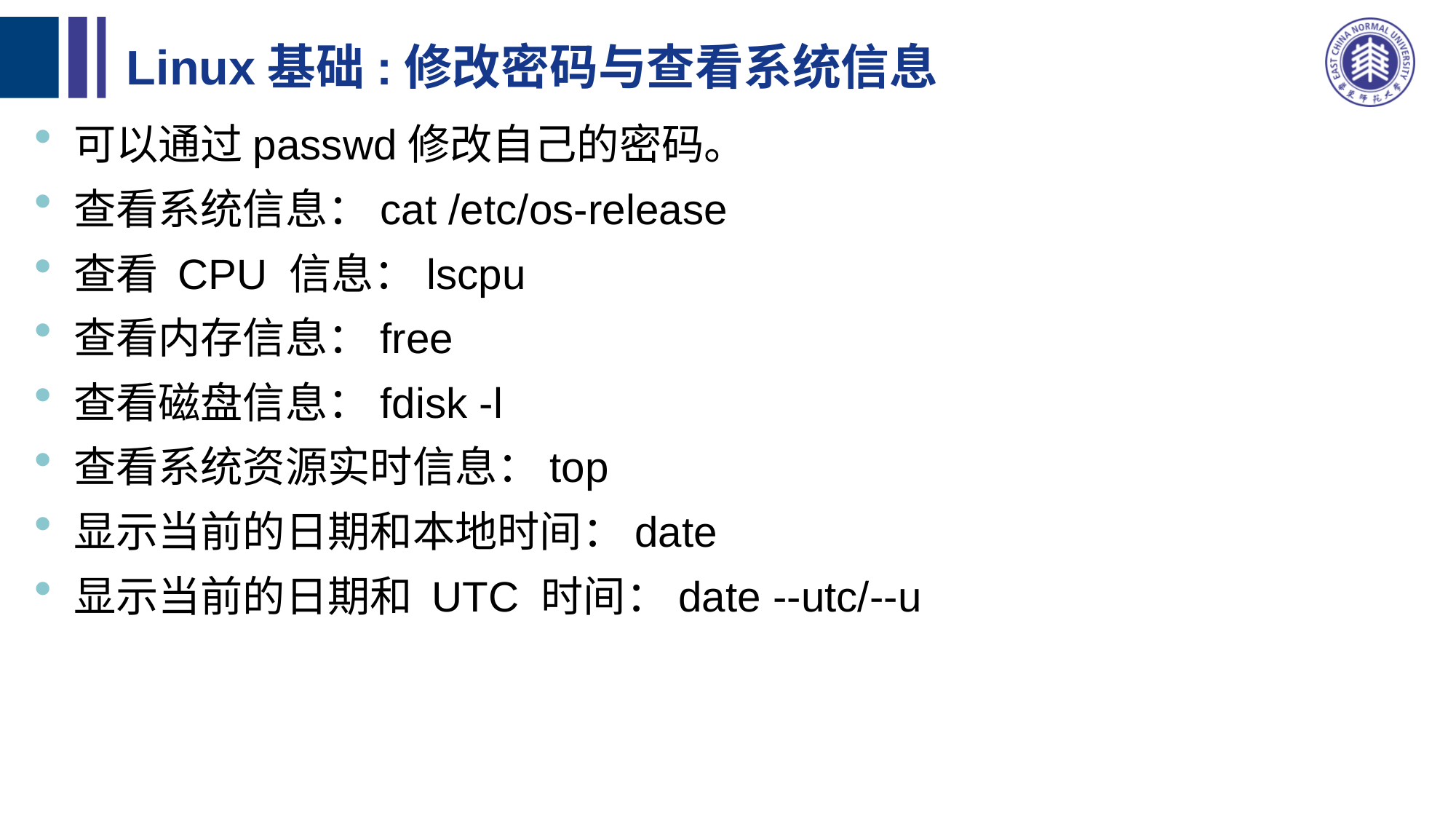

# Linux基础:修改密码与查看系统信息
可以通过passwd修改自己的密码。
查看系统信息：cat /etc/os-release
查看 CPU 信息：lscpu
查看内存信息：free
查看磁盘信息：fdisk -l
查看系统资源实时信息：top
显示当前的日期和本地时间：date
显示当前的日期和 UTC 时间：date --utc/--u